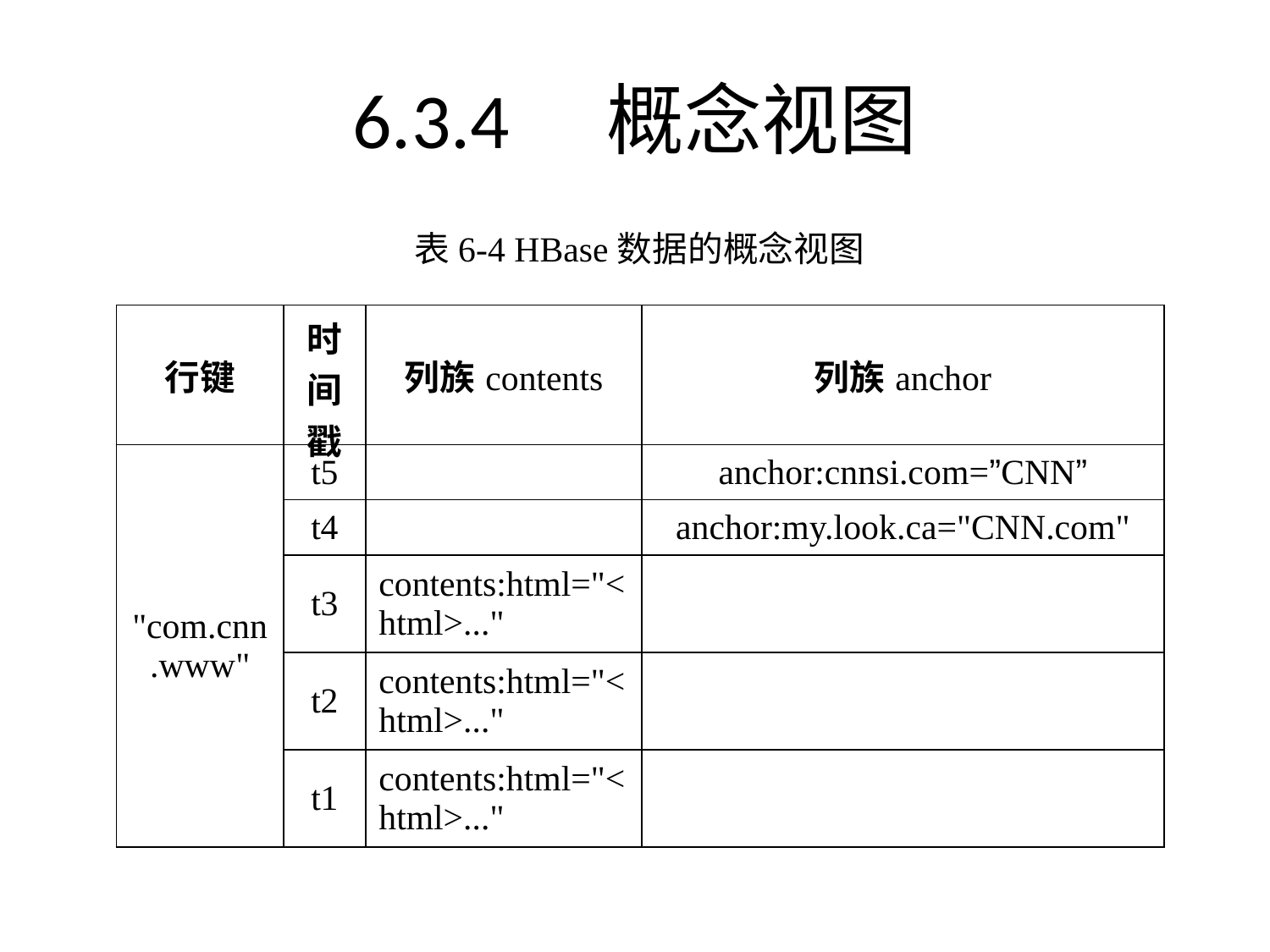

# 6.3.4	概念视图
表6-4 HBase数据的概念视图
| 行键 | 时间戳 | 列族contents | 列族anchor |
| --- | --- | --- | --- |
| "com.cnn.www" | t5 |  | anchor:cnnsi.com=”CNN” |
|  | t4 |  | anchor:my.look.ca="CNN.com" |
|  | t3 | contents:html="<html>..." |  |
|  | t2 | contents:html="<html>..." |  |
|  | t1 | contents:html="<html>..." |  |